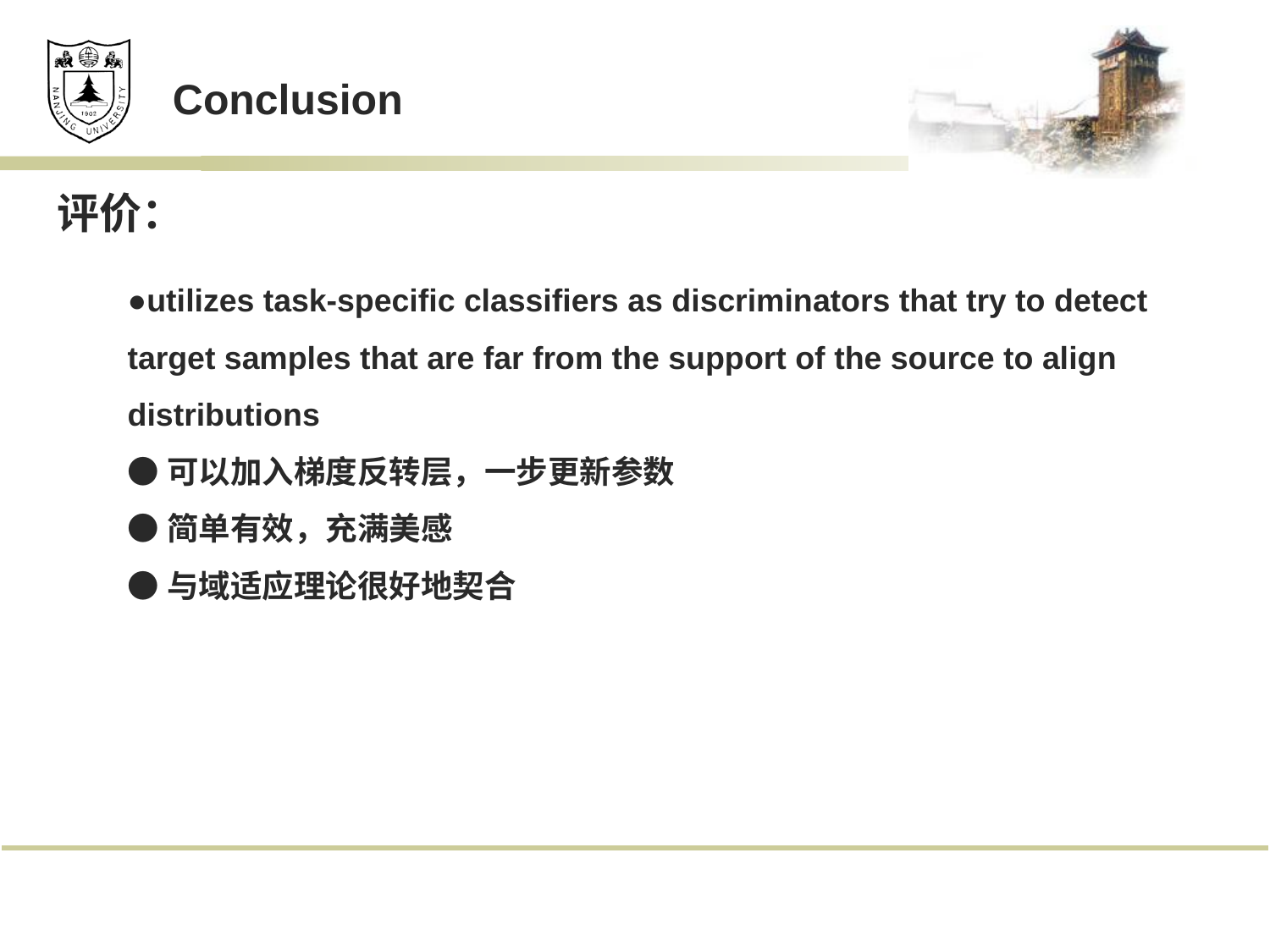

Conclusion
 评价：
●utilizes task-specific classifiers as discriminators that try to detect target samples that are far from the support of the source to align distributions
●可以加入梯度反转层，一步更新参数
●简单有效，充满美感
●与域适应理论很好地契合